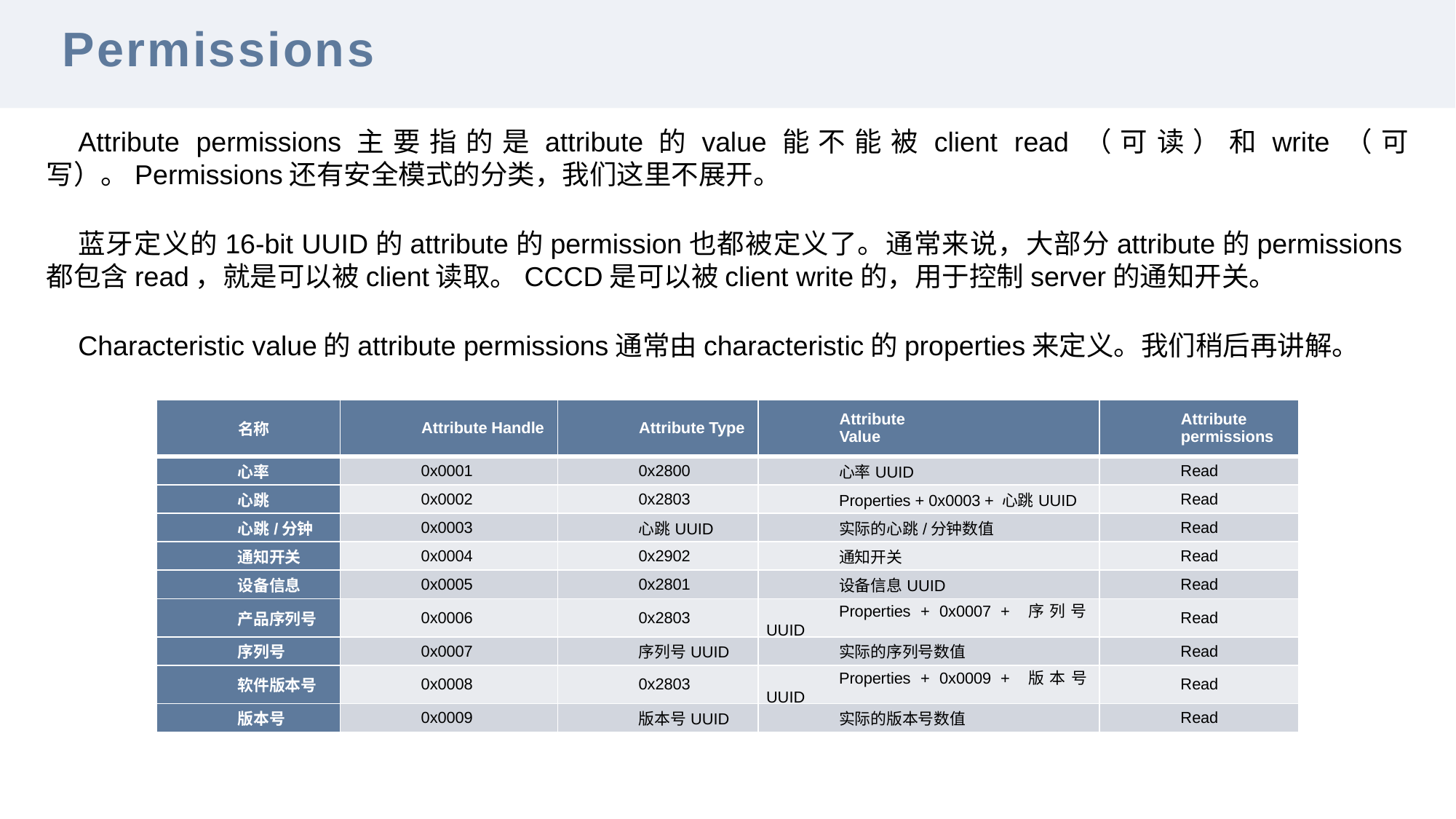

Permissions
Attribute permissions主要指的是attribute的value能不能被client read（可读）和write（可写）。Permissions还有安全模式的分类，我们这里不展开。
蓝牙定义的16-bit UUID的attribute的permission也都被定义了。通常来说，大部分attribute的permissions都包含read，就是可以被client读取。CCCD是可以被client write的，用于控制server的通知开关。
Characteristic value的attribute permissions通常由characteristic的properties来定义。我们稍后再讲解。
| 名称 | Attribute Handle | Attribute Type | Attribute Value | Attribute permissions |
| --- | --- | --- | --- | --- |
| 心率 | 0x0001 | 0x2800 | 心率UUID | Read |
| 心跳 | 0x0002 | 0x2803 | Properties + 0x0003 + 心跳UUID | Read |
| 心跳/分钟 | 0x0003 | 心跳UUID | 实际的心跳/分钟数值 | Read |
| 通知开关 | 0x0004 | 0x2902 | 通知开关 | Read |
| 设备信息 | 0x0005 | 0x2801 | 设备信息UUID | Read |
| 产品序列号 | 0x0006 | 0x2803 | Properties + 0x0007 + 序列号UUID | Read |
| 序列号 | 0x0007 | 序列号UUID | 实际的序列号数值 | Read |
| 软件版本号 | 0x0008 | 0x2803 | Properties + 0x0009 + 版本号UUID | Read |
| 版本号 | 0x0009 | 版本号UUID | 实际的版本号数值 | Read |